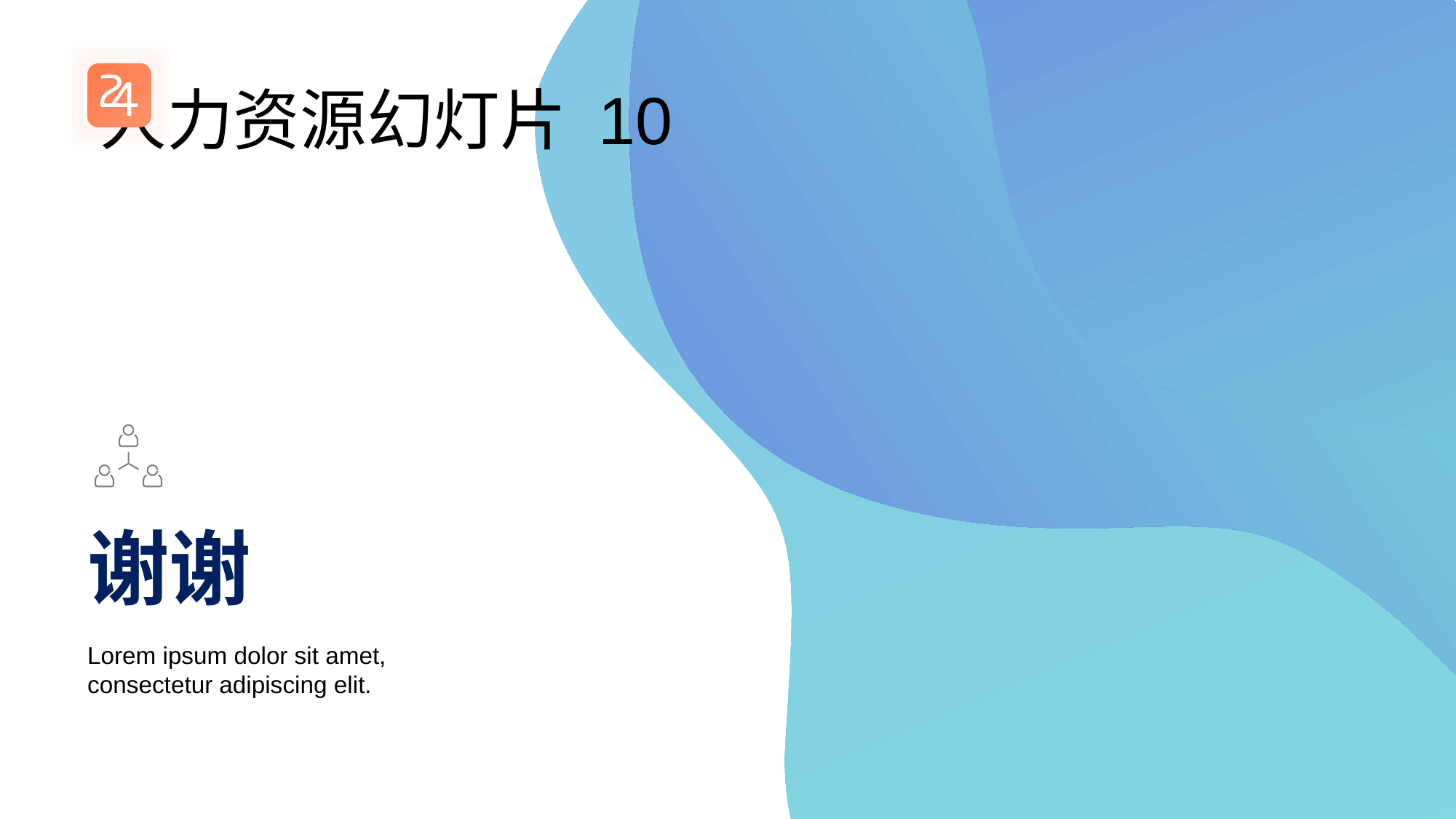

# 人力资源幻灯片 10

谢谢
Lorem ipsum dolor sit amet, consectetur adipiscing elit.